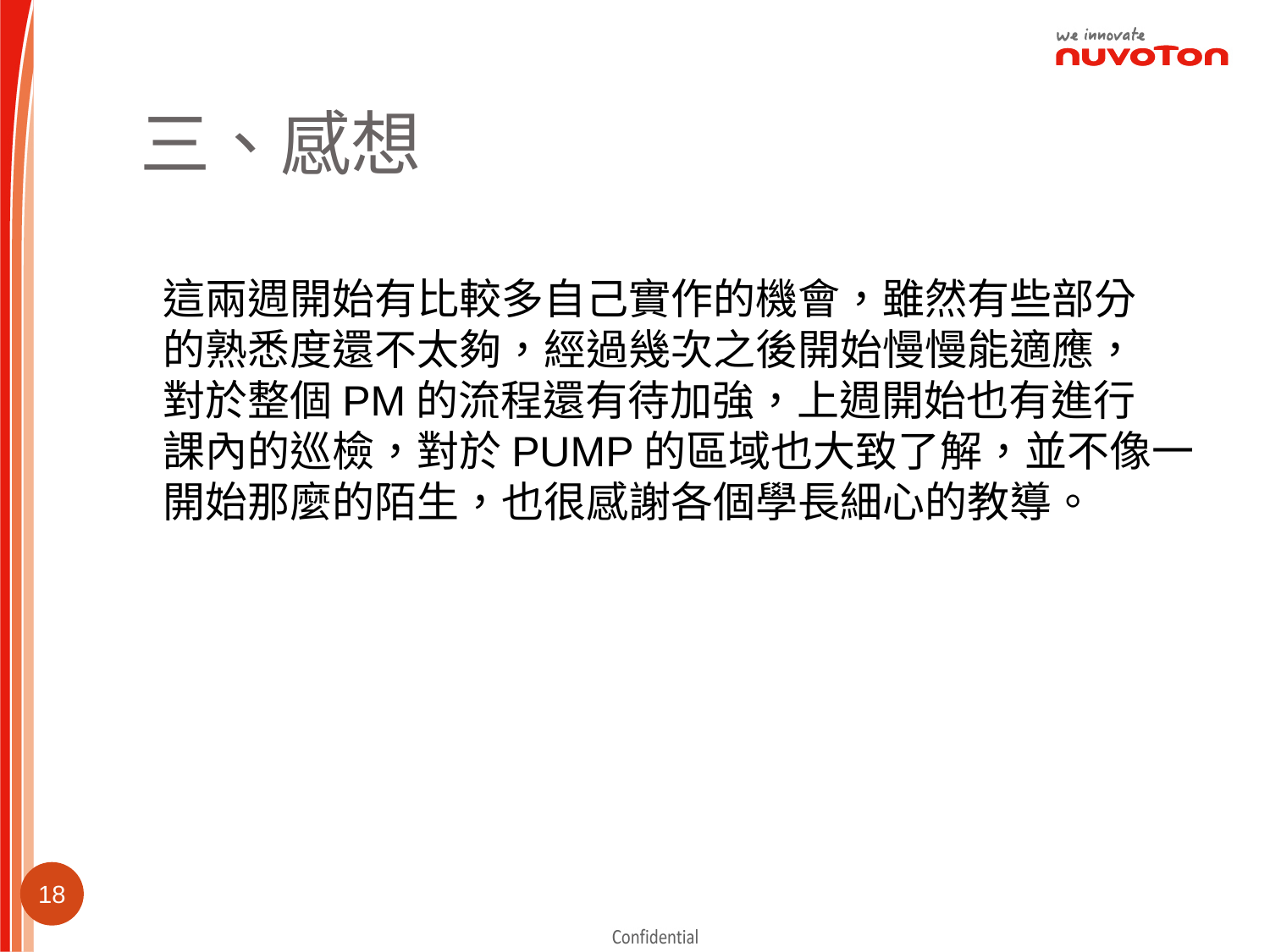

# 三、感想
這兩週開始有比較多自己實作的機會，雖然有些部分
的熟悉度還不太夠，經過幾次之後開始慢慢能適應，
對於整個PM的流程還有待加強，上週開始也有進行
課內的巡檢，對於PUMP的區域也大致了解，並不像一
開始那麼的陌生，也很感謝各個學長細心的教導。

18